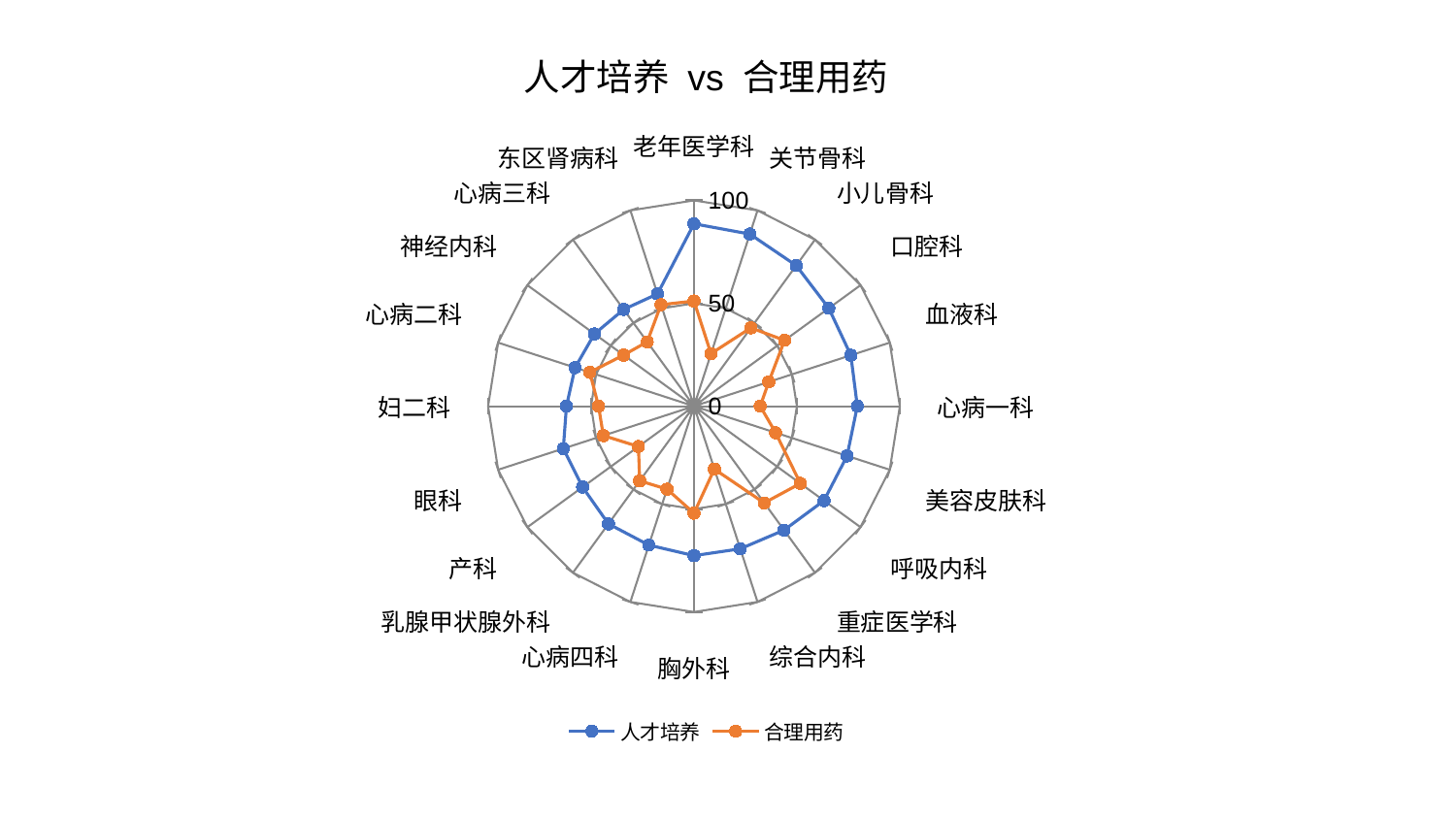

### Chart: 人才培养 vs 合理用药

| Category | 人才培养 | 合理用药 |
|---|---|---|
| 老年医学科 | 88.62706083143094 | 51.10784269353972 |
| 关节骨科 | 87.93327396862192 | 26.844606990516883 |
| 小儿骨科 | 84.5100403719927 | 47.044360621576445 |
| 口腔科 | 80.9762628489503 | 54.437733321049784 |
| 血液科 | 80.12924545529279 | 38.20297516062925 |
| 心病一科 | 79.3616434921442 | 32.20837227454996 |
| 美容皮肤科 | 78.21297559283151 | 41.7200004357147 |
| 呼吸内科 | 78.07417387151877 | 63.871995240619 |
| 重症医学科 | 74.4405846431161 | 58.11118317933211 |
| 综合内科 | 72.88131108780657 | 32.152518510946905 |
| 胸外科 | 72.62113427701102 | 51.991784781033004 |
| 心病四科 | 70.96687763908174 | 42.40909406466824 |
| 乳腺甲状腺外科 | 70.67715390867072 | 44.851594652323215 |
| 产科 | 66.88000852996451 | 33.349320912296335 |
| 眼科 | 66.72569637139414 | 46.28130213950984 |
| 妇二科 | 61.93731307326373 | 46.3468317872536 |
| 心病二科 | 60.71941372793228 | 53.190561697106546 |
| 神经内科 | 59.77040027702577 | 42.255527274362386 |
| 心病三科 | 58.10938146584542 | 38.64524014935142 |
| 东区肾病科 | 57.35904603315578 | 51.855284755693084 |
99